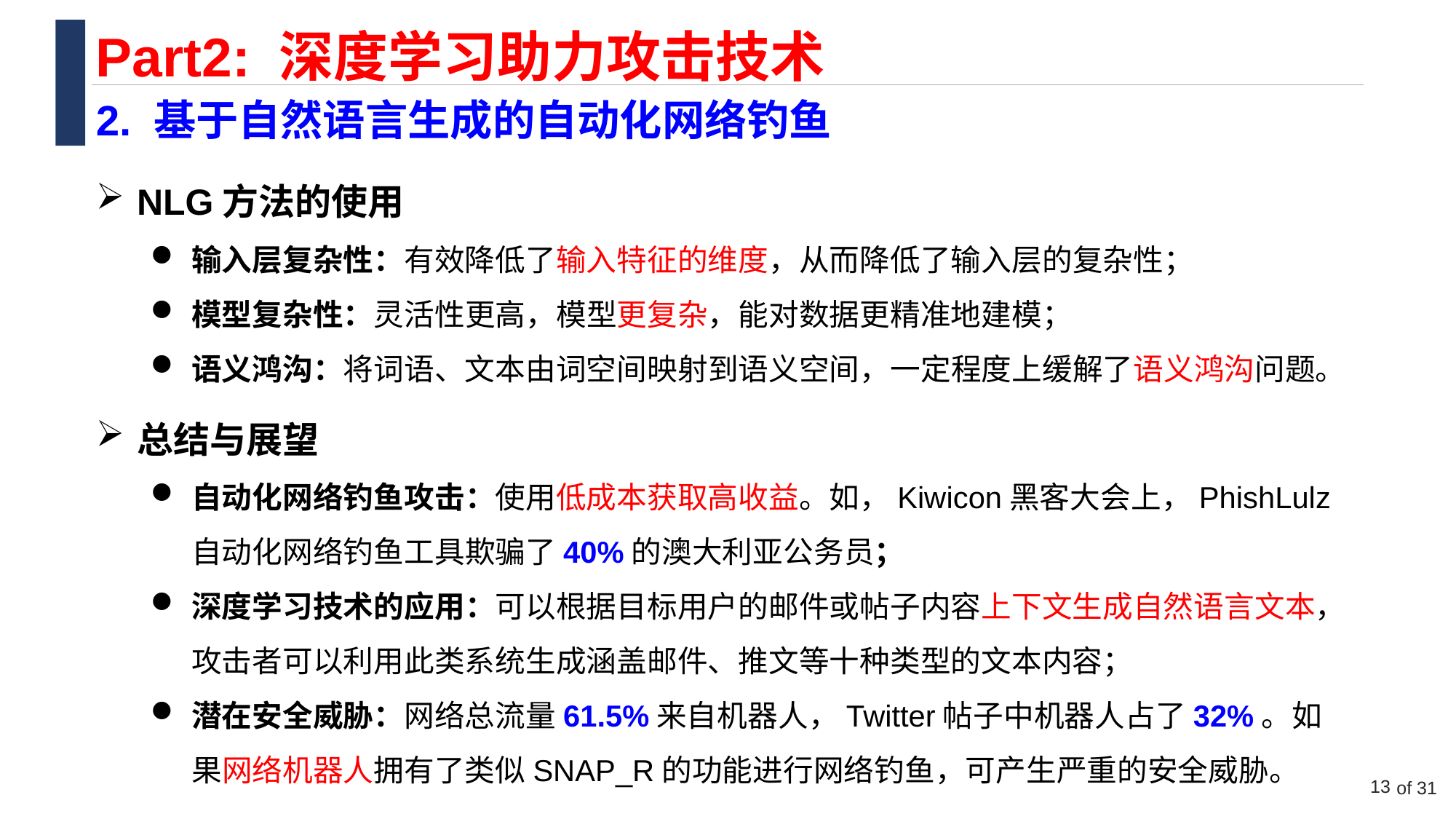

Part2: 深度学习助力攻击技术
2. 基于自然语言生成的自动化网络钓鱼
NLG方法的使用
输入层复杂性：有效降低了输入特征的维度，从而降低了输入层的复杂性；
模型复杂性：灵活性更高，模型更复杂，能对数据更精准地建模；
语义鸿沟：将词语、文本由词空间映射到语义空间，一定程度上缓解了语义鸿沟问题。
总结与展望
自动化网络钓鱼攻击：使用低成本获取高收益。如，Kiwicon黑客大会上，PhishLulz自动化网络钓鱼工具欺骗了40%的澳大利亚公务员；
深度学习技术的应用：可以根据目标用户的邮件或帖子内容上下文生成自然语言文本，攻击者可以利用此类系统生成涵盖邮件、推文等十种类型的文本内容；
潜在安全威胁：网络总流量61.5%来自机器人，Twitter帖子中机器人占了32%。如果网络机器人拥有了类似SNAP_R的功能进行网络钓鱼，可产生严重的安全威胁。
13